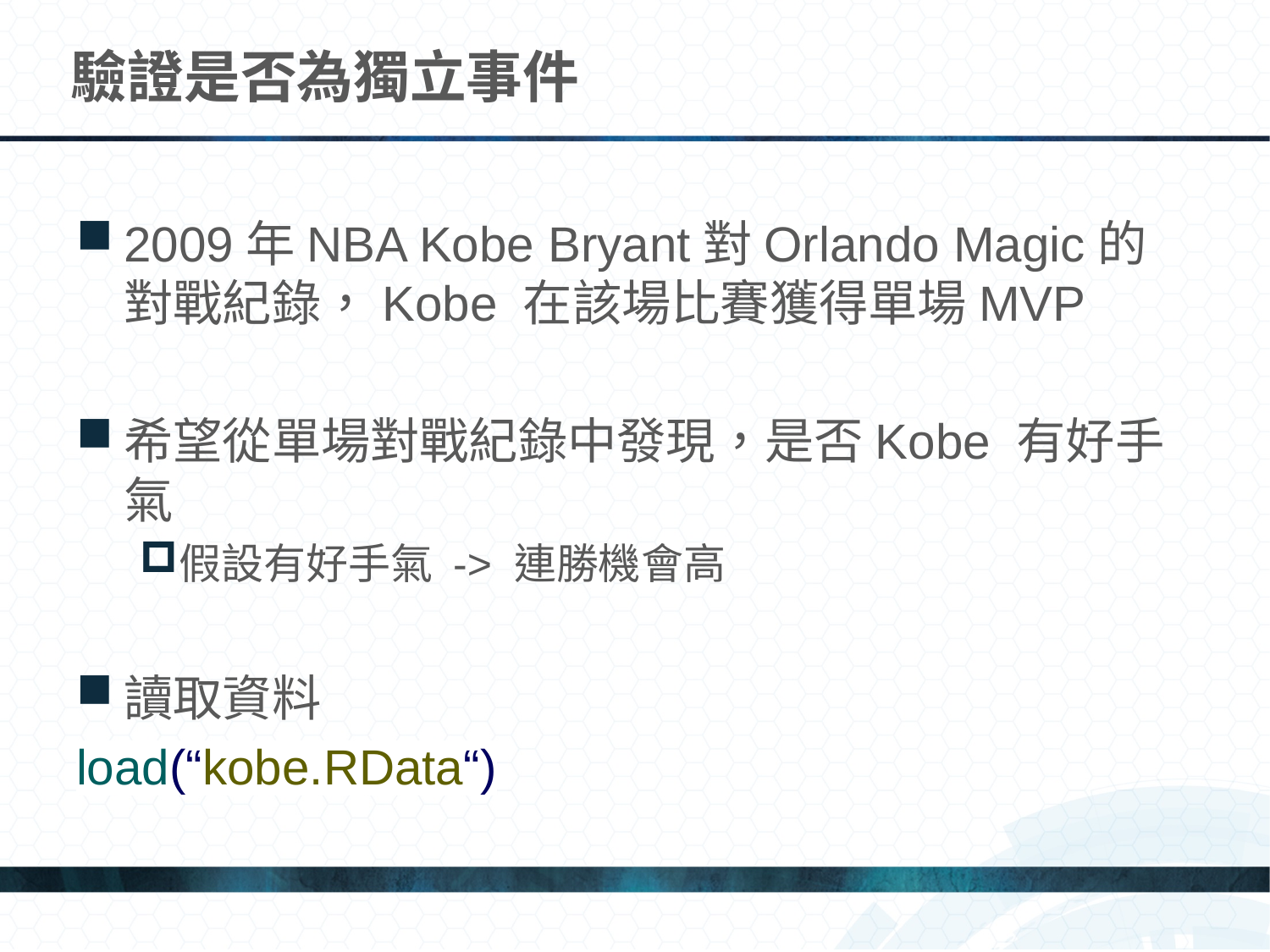

# 驗證是否為獨立事件
2009年NBA Kobe Bryant對Orlando Magic的對戰紀錄，Kobe 在該場比賽獲得單場MVP

希望從單場對戰紀錄中發現，是否Kobe 有好手氣
假設有好手氣 -> 連勝機會高

讀取資料
load(“kobe.RData“)